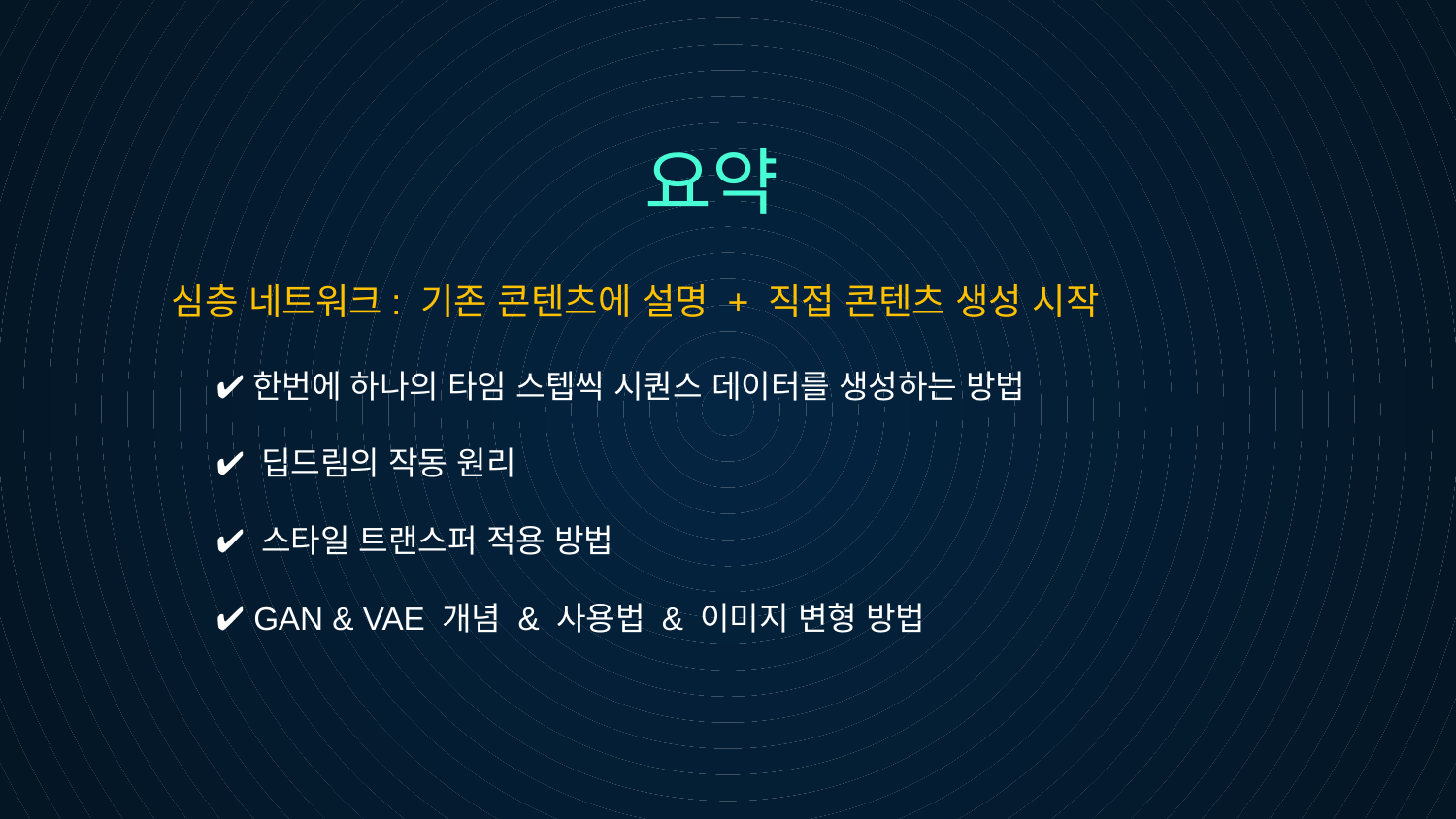

# 요약
심층 네트워크: 기존 콘텐츠에 설명 + 직접 콘텐츠 생성 시작

     ✔한번에 하나의 타임 스텝씩 시퀀스 데이터를 생성하는 방법

     ✔ 딥드림의 작동 원리

     ✔ 스타일 트랜스퍼 적용 방법

     ✔ GAN & VAE 개념 & 사용법 & 이미지 변형 방법